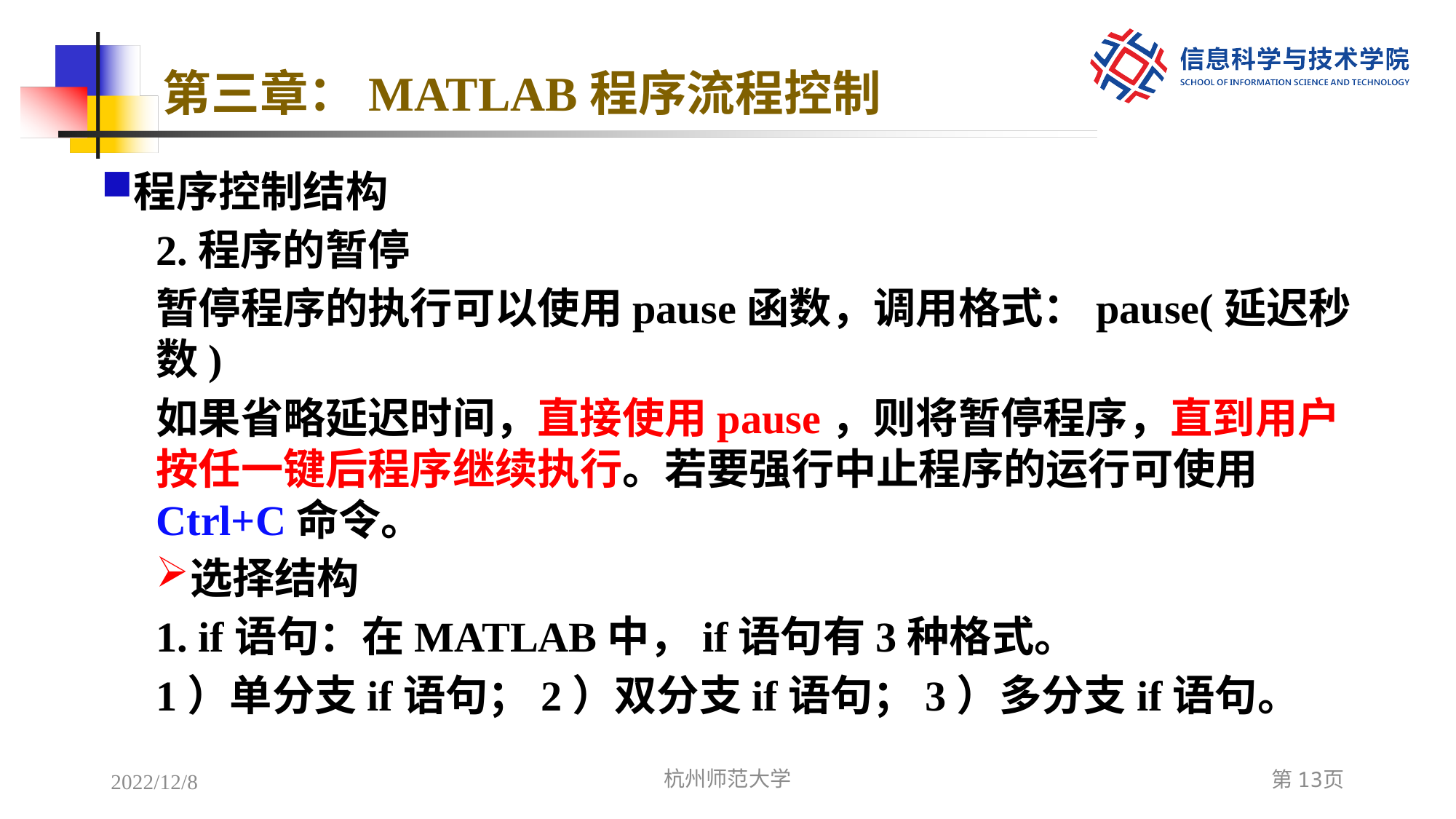

# 第三章：MATLAB程序流程控制
程序控制结构
2.程序的暂停
暂停程序的执行可以使用pause函数，调用格式：pause(延迟秒数)
如果省略延迟时间，直接使用pause，则将暂停程序，直到用户按任一键后程序继续执行。若要强行中止程序的运行可使用Ctrl+C命令。
选择结构
1. if语句：在MATLAB中，if语句有3种格式。
1）单分支if语句；2）双分支if语句；3）多分支if语句。

2022/12/8
杭州师范大学
第13页